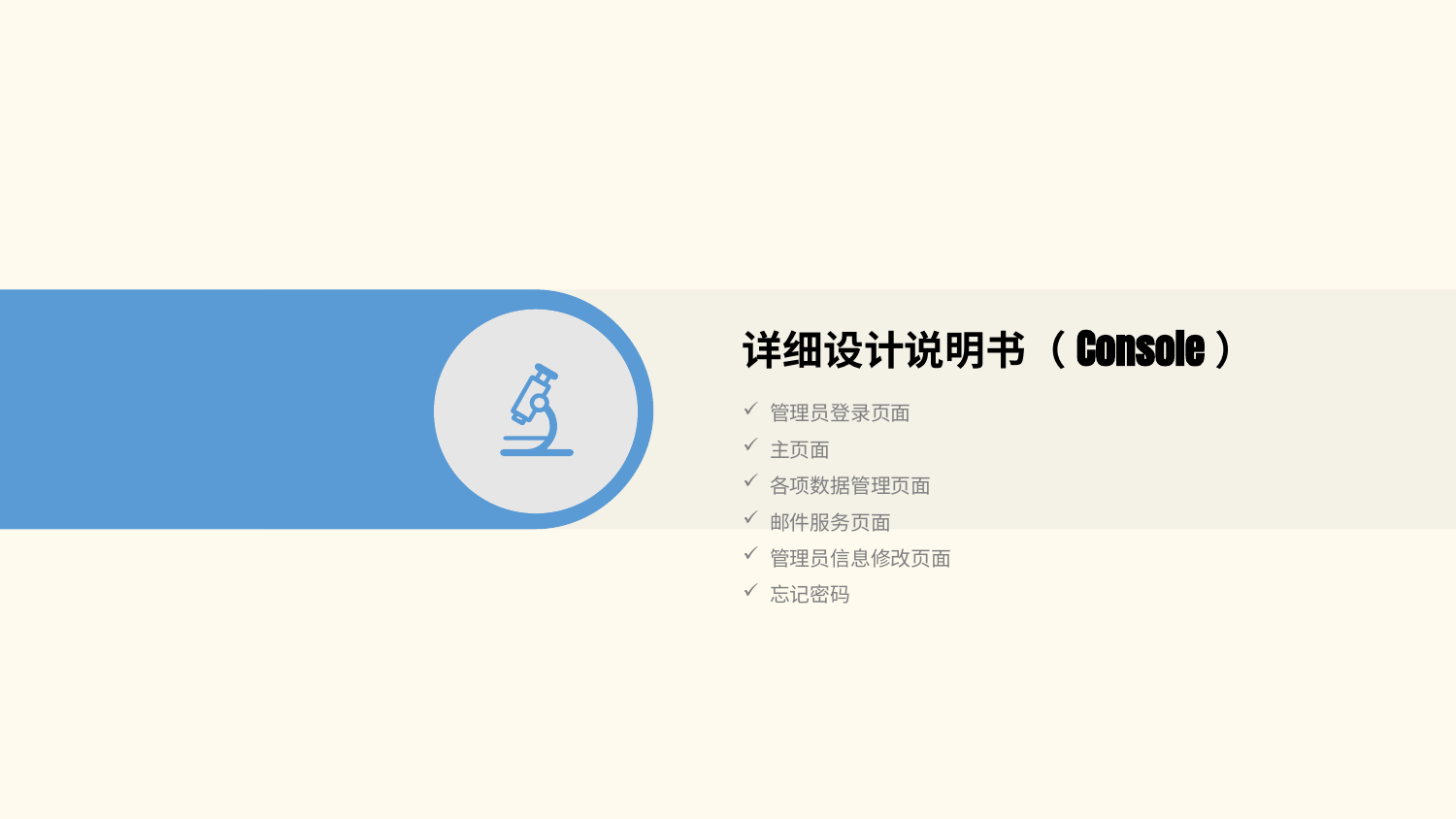

详细设计说明书（Console）
管理员登录页面
主页面
各项数据管理页面
邮件服务页面
管理员信息修改页面
忘记密码
23